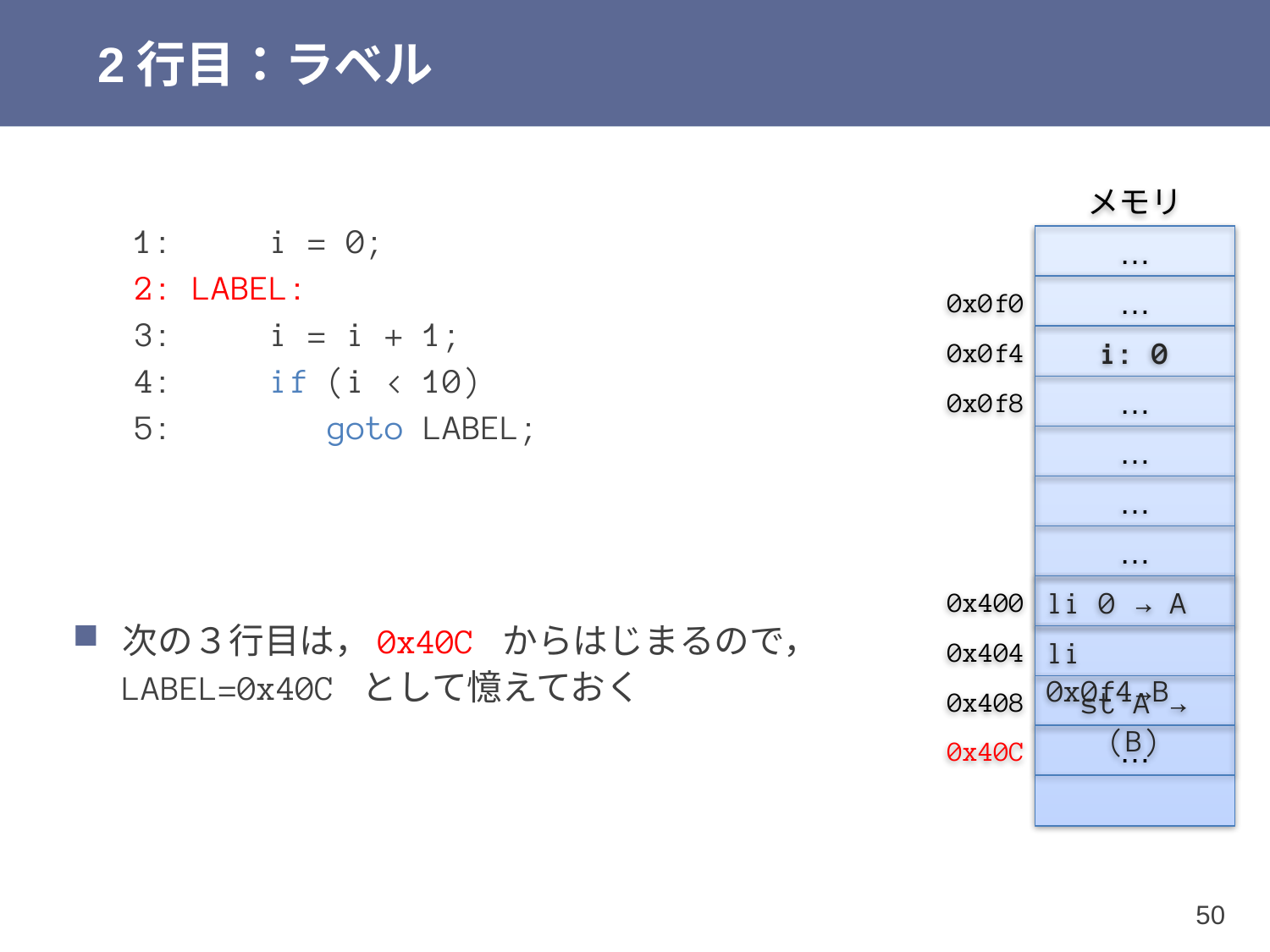

# 2行目：ラベル
メモリ

1:     i = 0;
2: LABEL:
3:     i = i + 1;
4:     if (i < 10)
5:        goto LABEL;
…
0x0f0
…
0x0f4
i: 0
…
0x0f8
…
…
…
次の３行目は，0x40C からはじまるので，
LABEL=0x40C として憶えておく
0x400

li 0 → A
0x404
li 0x0f4→B

0x408
st A → (B)

0x40C
…